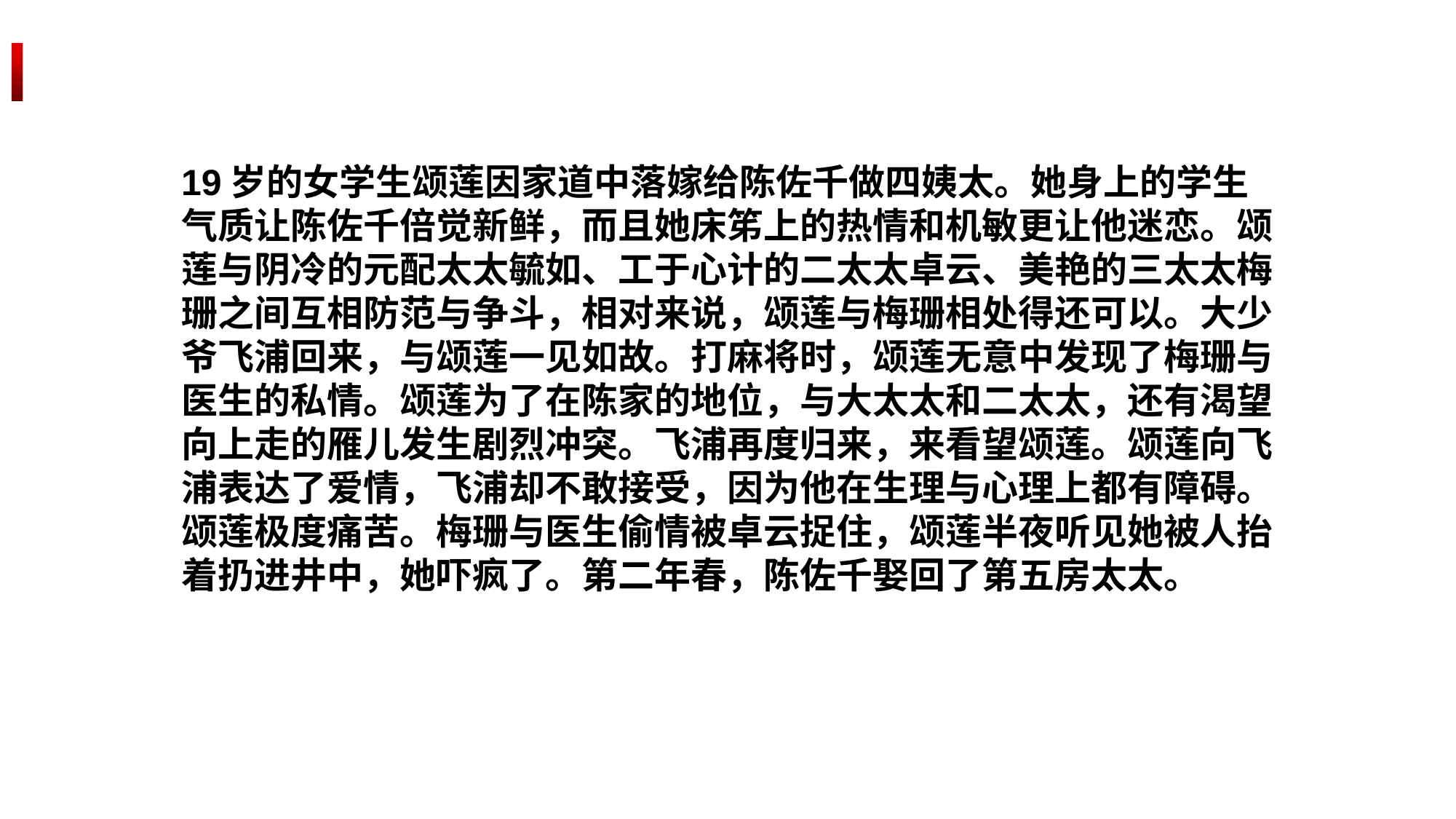

19岁的女学生颂莲因家道中落嫁给陈佐千做四姨太。她身上的学生气质让陈佐千倍觉新鲜，而且她床笫上的热情和机敏更让他迷恋。颂莲与阴冷的元配太太毓如、工于心计的二太太卓云、美艳的三太太梅珊之间互相防范与争斗，相对来说，颂莲与梅珊相处得还可以。大少爷飞浦回来，与颂莲一见如故。打麻将时，颂莲无意中发现了梅珊与医生的私情。颂莲为了在陈家的地位，与大太太和二太太，还有渴望向上走的雁儿发生剧烈冲突。飞浦再度归来，来看望颂莲。颂莲向飞浦表达了爱情，飞浦却不敢接受，因为他在生理与心理上都有障碍。颂莲极度痛苦。梅珊与医生偷情被卓云捉住，颂莲半夜听见她被人抬着扔进井中，她吓疯了。第二年春，陈佐千娶回了第五房太太。